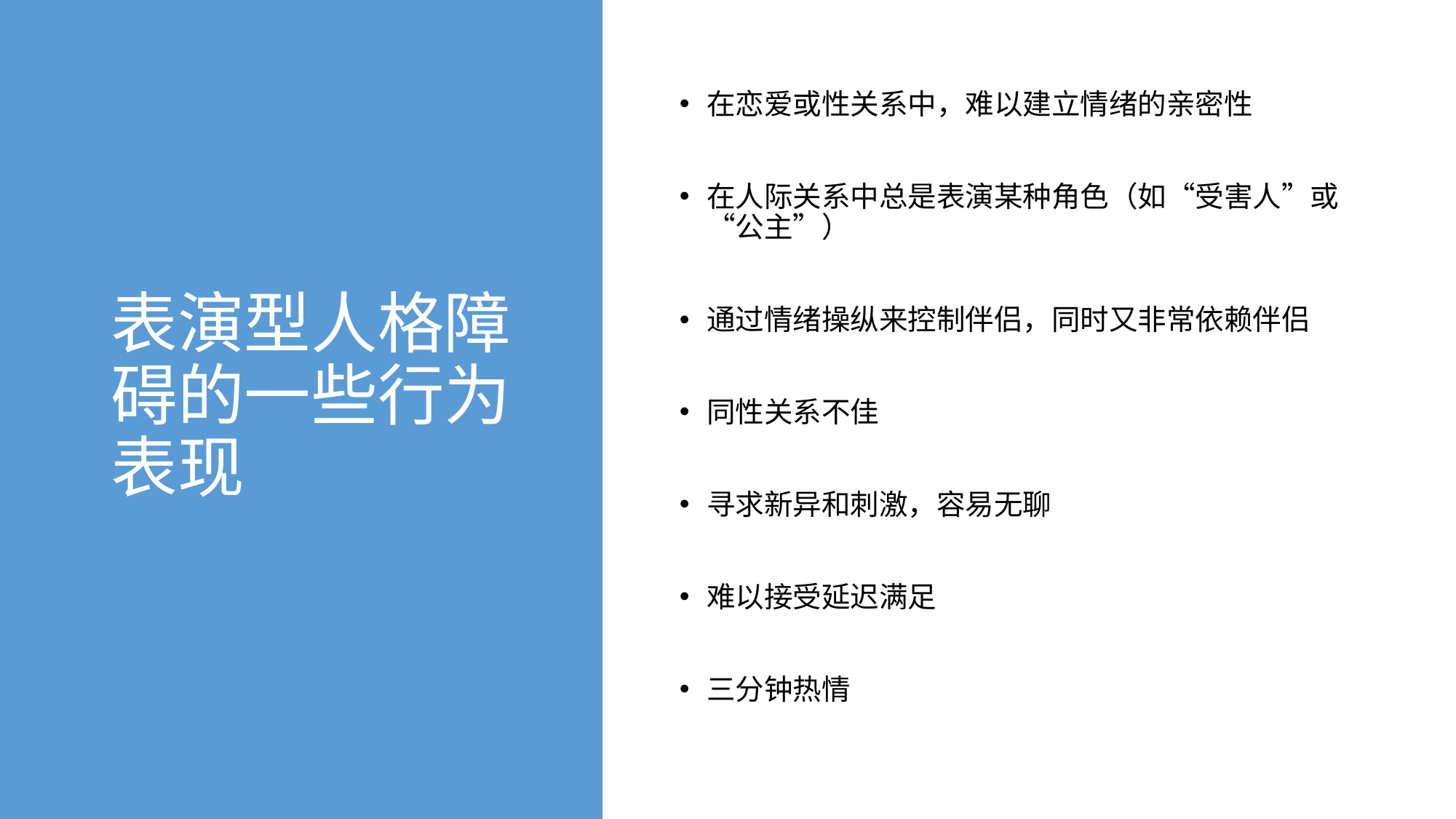

# 表演型人格障碍的一些行为表现
在恋爱或性关系中，难以建立情绪的亲密性

在人际关系中总是表演某种角色（如“受害人”或“公主”）

通过情绪操纵来控制伴侣，同时又非常依赖伴侣

同性关系不佳

寻求新异和刺激，容易无聊

难以接受延迟满足

三分钟热情